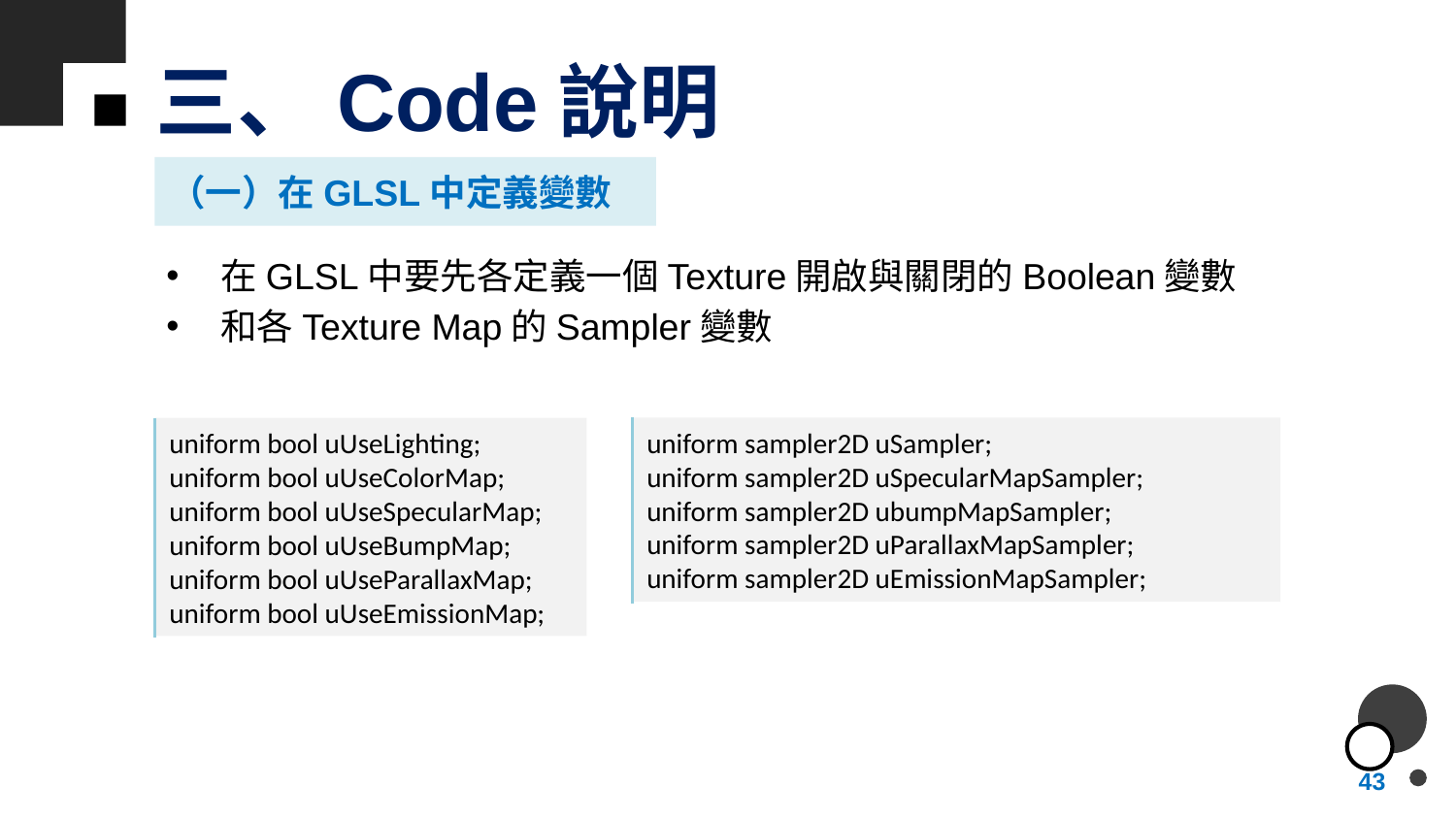

# 三、Code說明
（一）在GLSL中定義變數
在GLSL中要先各定義一個Texture開啟與關閉的Boolean變數
和各Texture Map的Sampler變數
uniform sampler2D uSampler;
uniform sampler2D uSpecularMapSampler;
uniform sampler2D ubumpMapSampler;
uniform sampler2D uParallaxMapSampler;
uniform sampler2D uEmissionMapSampler;
uniform bool uUseLighting;
uniform bool uUseColorMap;
uniform bool uUseSpecularMap;
uniform bool uUseBumpMap;
uniform bool uUseParallaxMap;
uniform bool uUseEmissionMap;

43